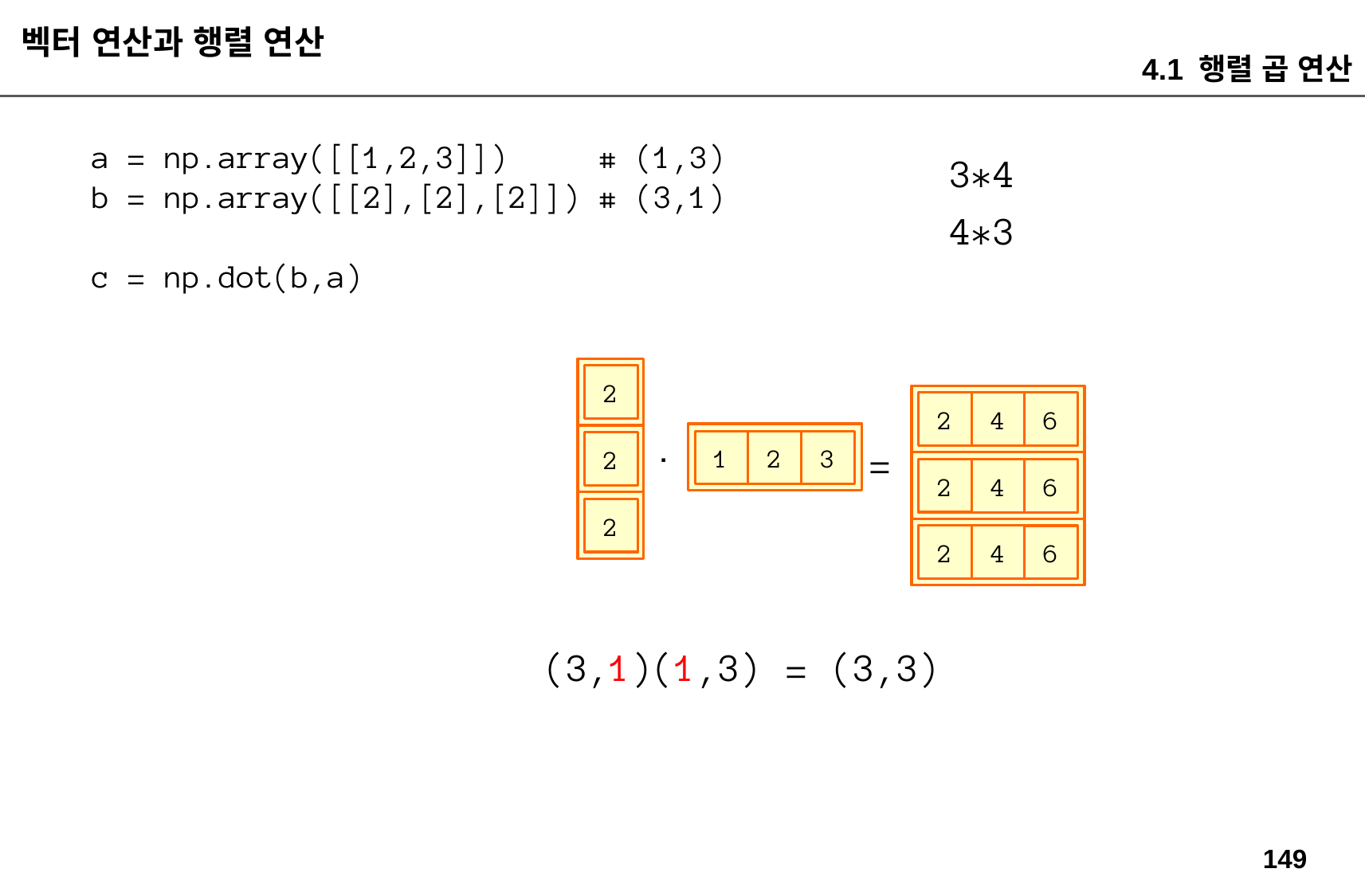

벡터 연산과 행렬 연산
4.1 행렬 곱 연산
a = np.array([[1,2,3]])     # (1,3)
b = np.array([[2],[2],[2]]) # (3,1)

c = np.dot(b,a)
3*4
4*3

2

2
4
6
.

1
2
3
=
2

2
4
6

2

2
4
6
(3,1)(1,3)
(3,3)
=